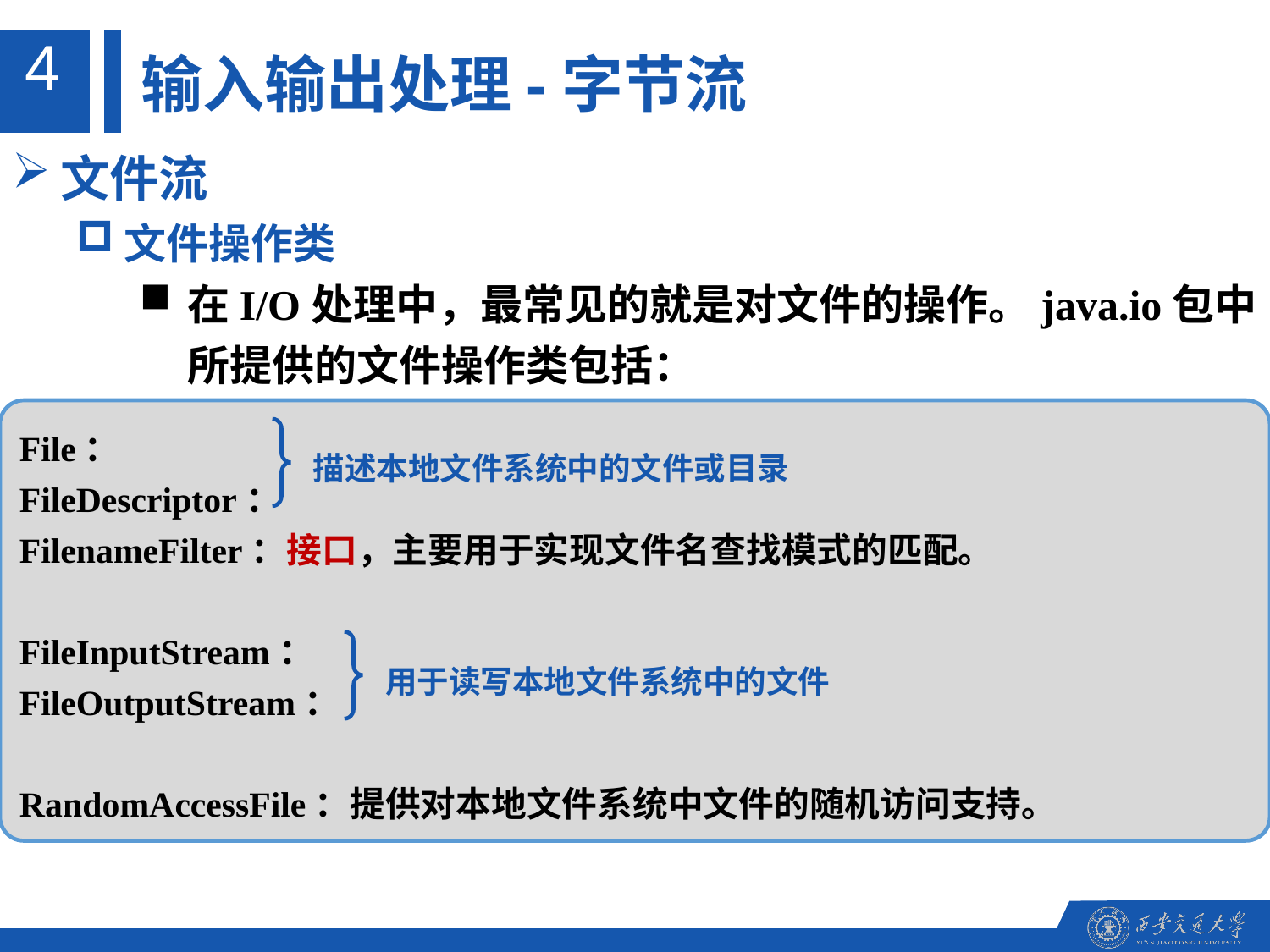

4
输入输出处理-字节流
文件流
文件操作类
在I/O处理中，最常见的就是对文件的操作。java.io包中所提供的文件操作类包括：

File：
FileDescriptor：
FilenameFilter：接口，主要用于实现文件名查找模式的匹配。

FileInputStream：
FileOutputStream：

RandomAccessFile：提供对本地文件系统中文件的随机访问支持。

描述本地文件系统中的文件或目录

用于读写本地文件系统中的文件